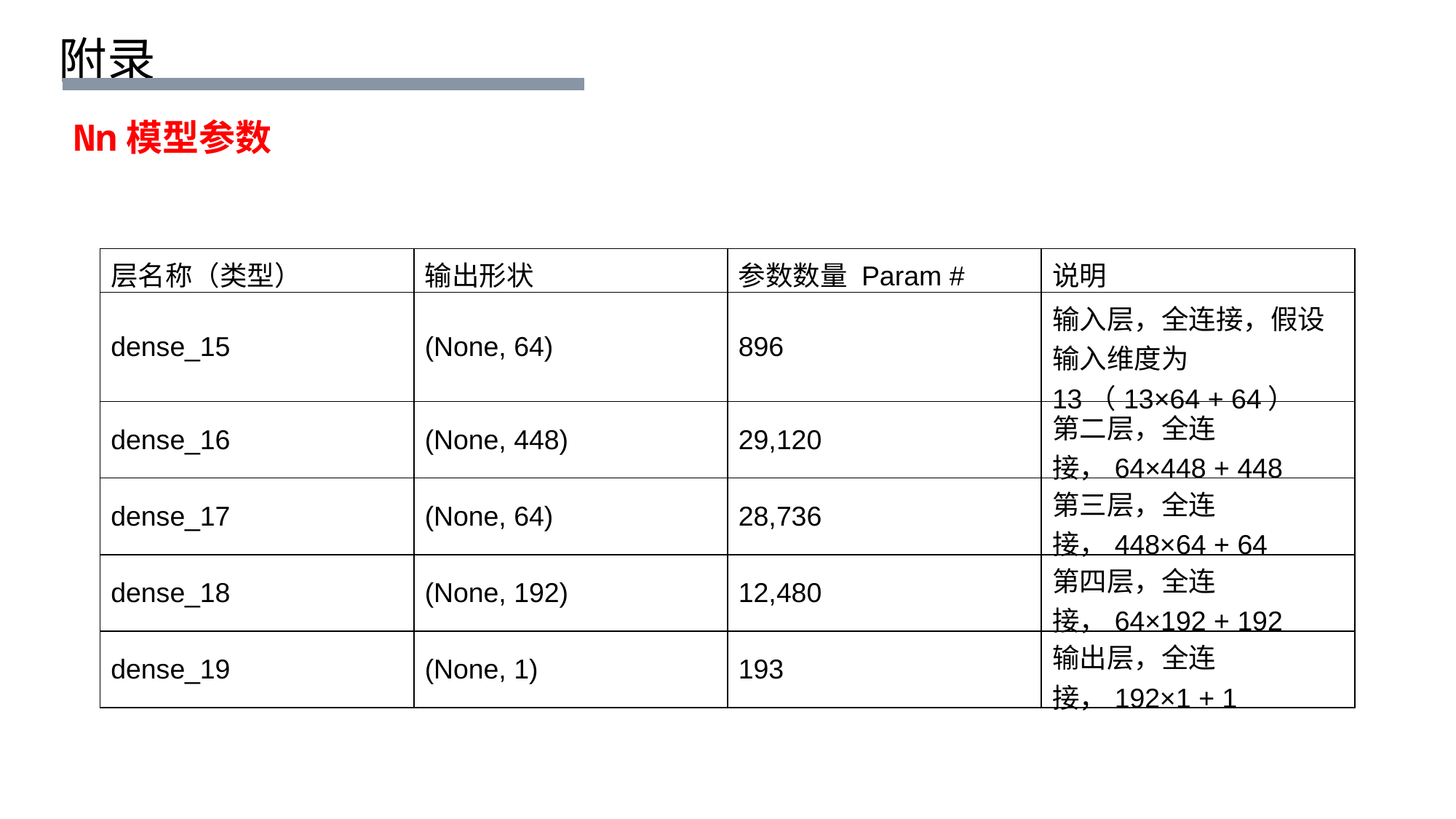

附录
Nn模型参数
| 层名称（类型） | 输出形状 | 参数数量 Param # | 说明 |
| --- | --- | --- | --- |
| dense\_15 | (None, 64) | 896 | 输入层，全连接，假设输入维度为 13（13×64 + 64） |
| dense\_16 | (None, 448) | 29,120 | 第二层，全连接，64×448 + 448 |
| dense\_17 | (None, 64) | 28,736 | 第三层，全连接，448×64 + 64 |
| dense\_18 | (None, 192) | 12,480 | 第四层，全连接，64×192 + 192 |
| dense\_19 | (None, 1) | 193 | 输出层，全连接，192×1 + 1 |